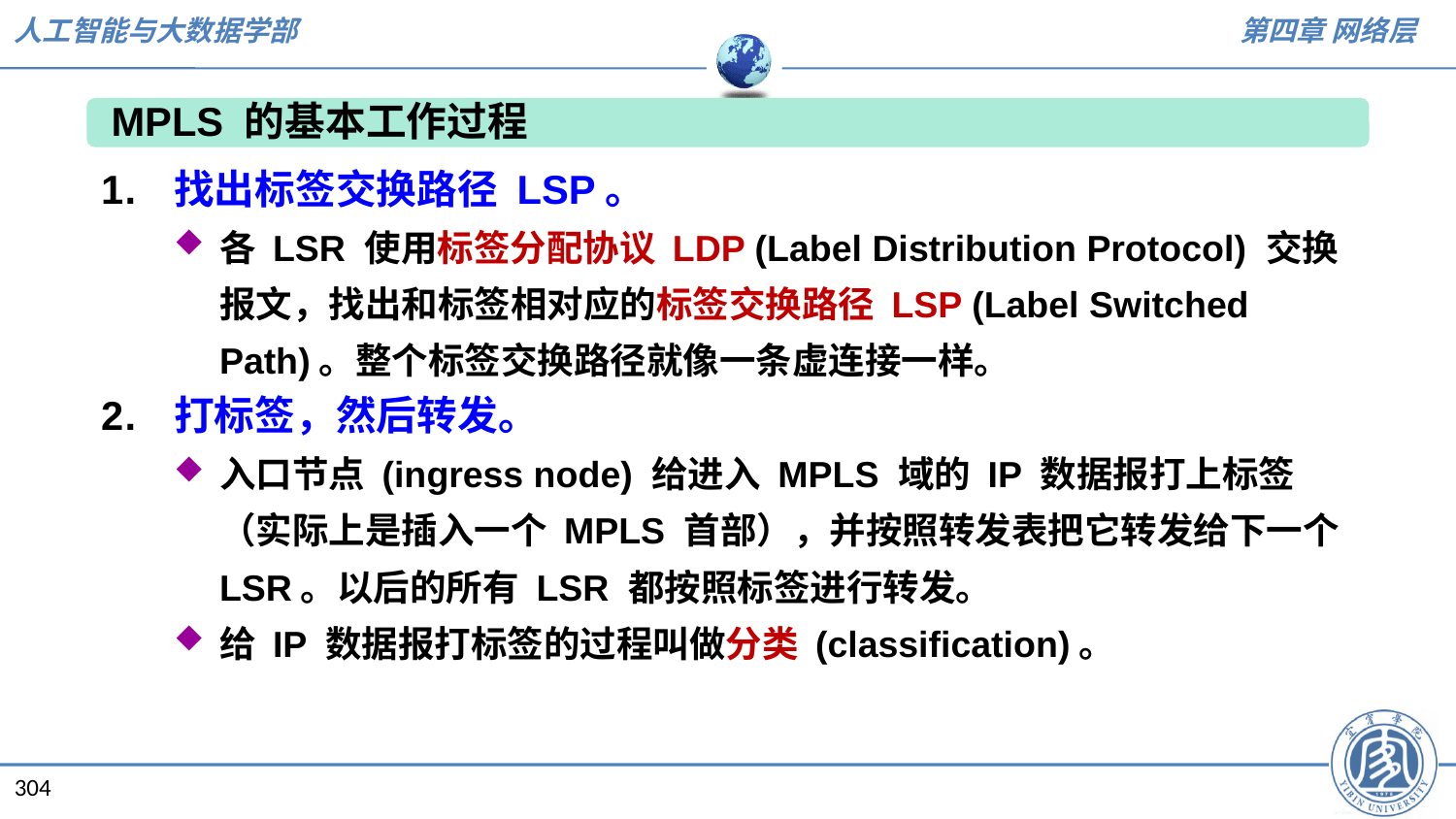

MPLS 的基本工作过程

找出标签交换路径 LSP。
各 LSR 使用标签分配协议 LDP (Label Distribution Protocol) 交换报文，找出和标签相对应的标签交换路径 LSP (Label Switched Path)。整个标签交换路径就像一条虚连接一样。
打标签，然后转发。
入口节点 (ingress node) 给进入 MPLS 域的 IP 数据报打上标签（实际上是插入一个 MPLS 首部），并按照转发表把它转发给下一个 LSR。以后的所有 LSR 都按照标签进行转发。
给 IP 数据报打标签的过程叫做分类 (classification)。
304